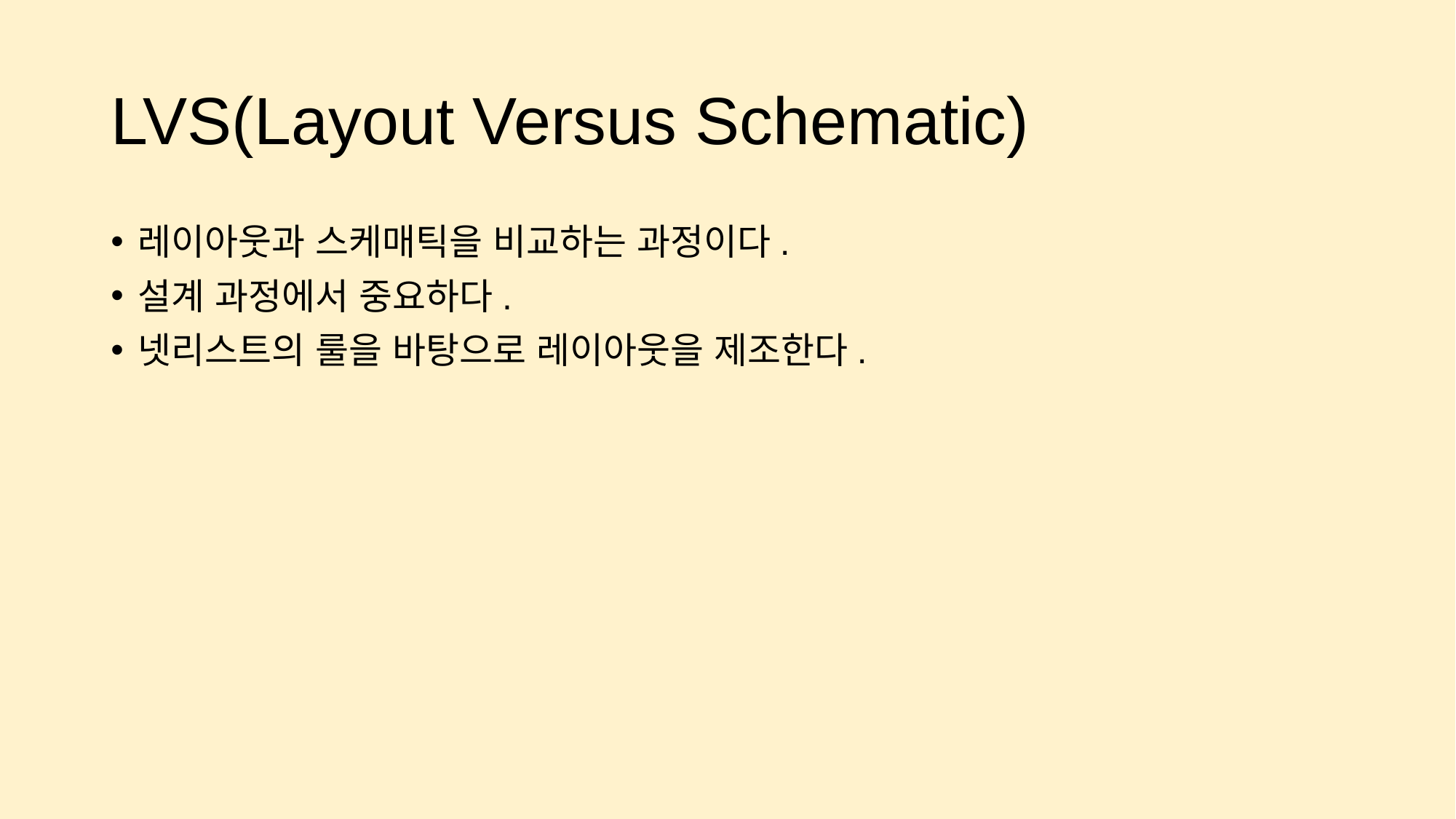

# LVS(Layout Versus Schematic)
레이아웃과 스케매틱을 비교하는 과정이다.
설계 과정에서 중요하다.
넷리스트의 룰을 바탕으로 레이아웃을 제조한다.